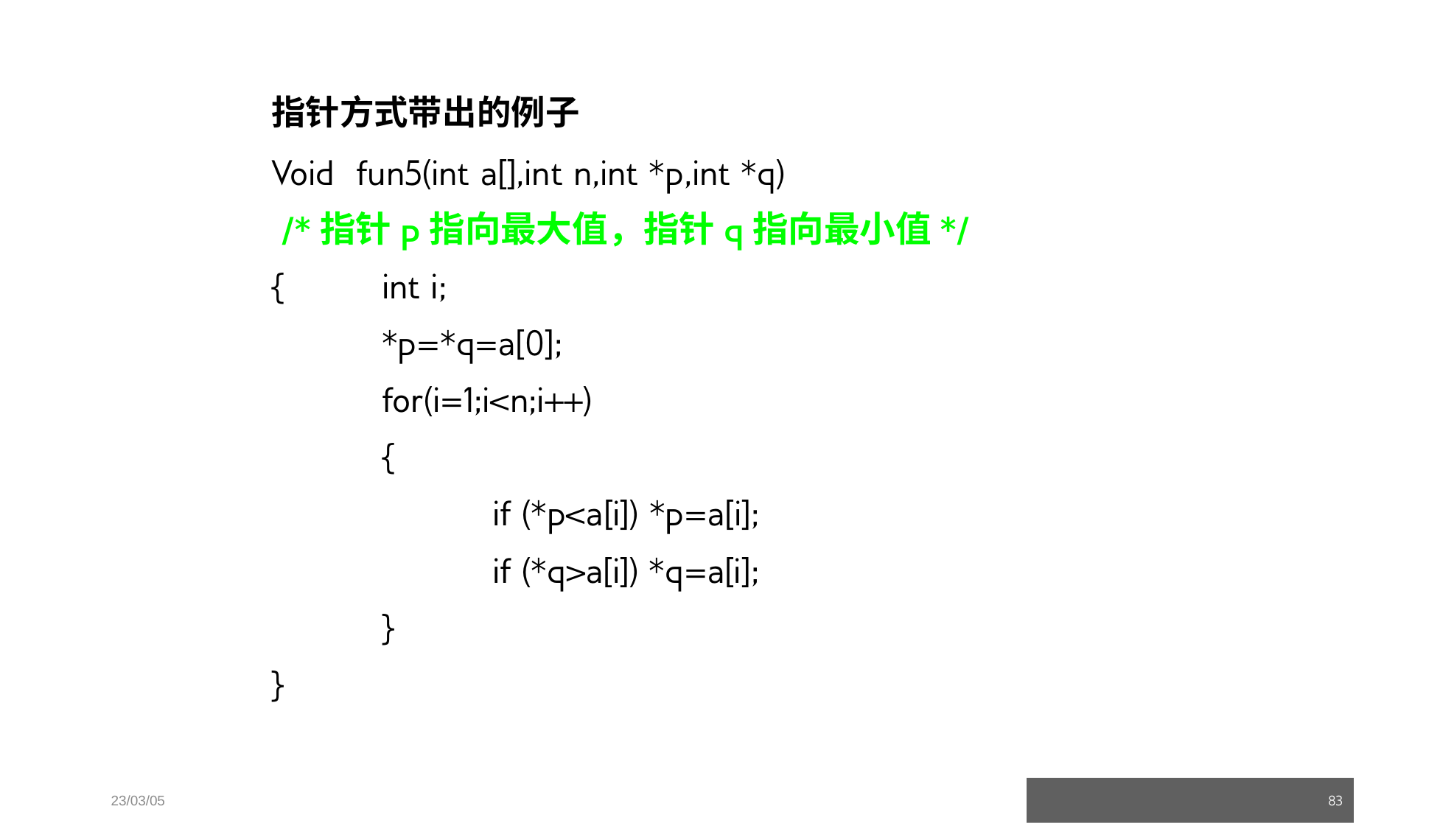

指针方式带出的例子
Void  fun5(int a[],int n,int *p,int *q)
 /*指针p指向最大值，指针q指向最小值*/
{	int i;
	*p=*q=a[0];
	for(i=1;i<n;i++)
	{
		if (*p<a[i]) *p=a[i];
		if (*q>a[i]) *q=a[i];
	}
}
23/03/05
83